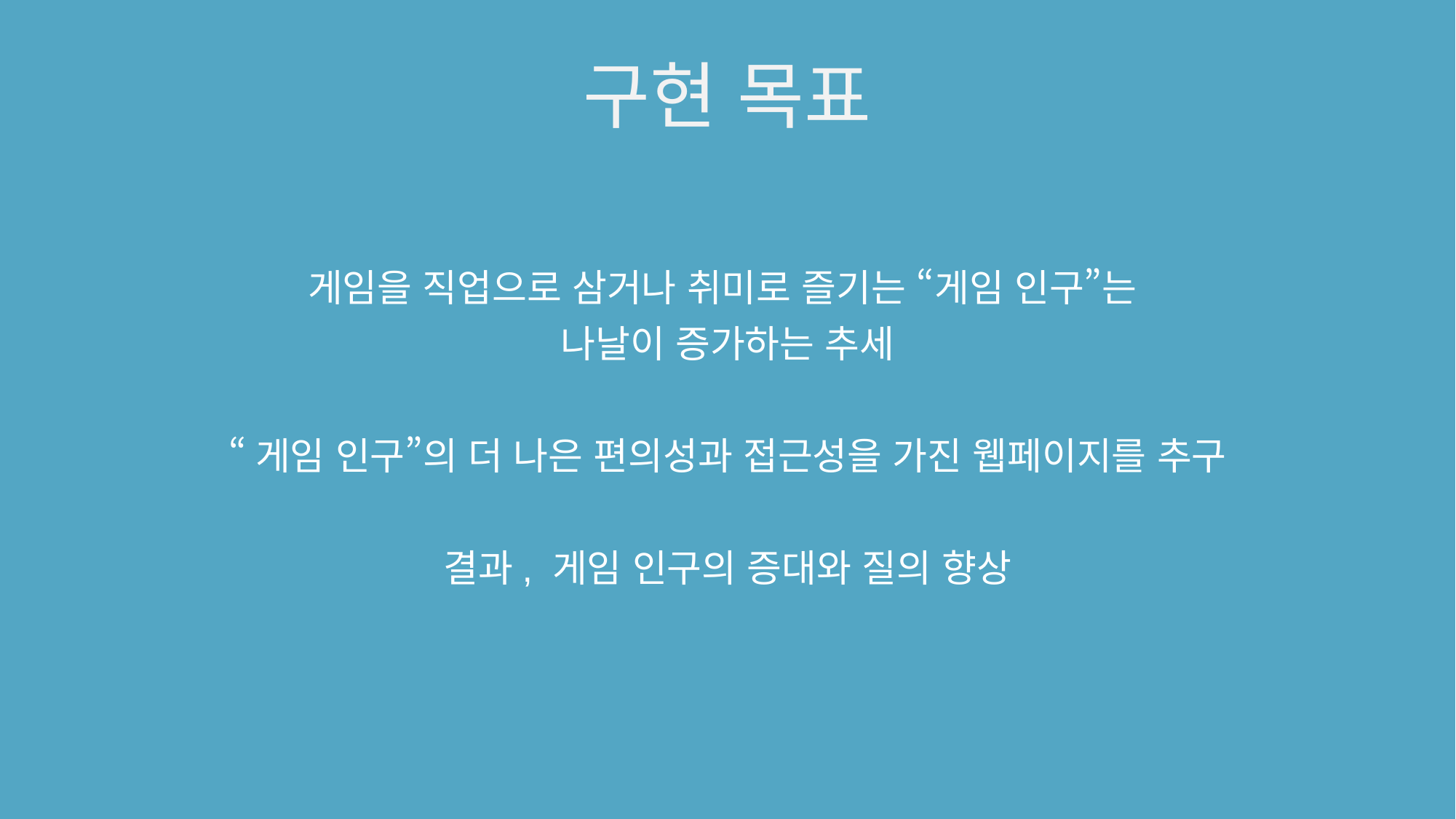

구현 목표

게임을 직업으로 삼거나 취미로 즐기는 “게임 인구”는
나날이 증가하는 추세

“게임 인구”의 더 나은 편의성과 접근성을 가진 웹페이지를 추구

결과, 게임 인구의 증대와 질의 향상